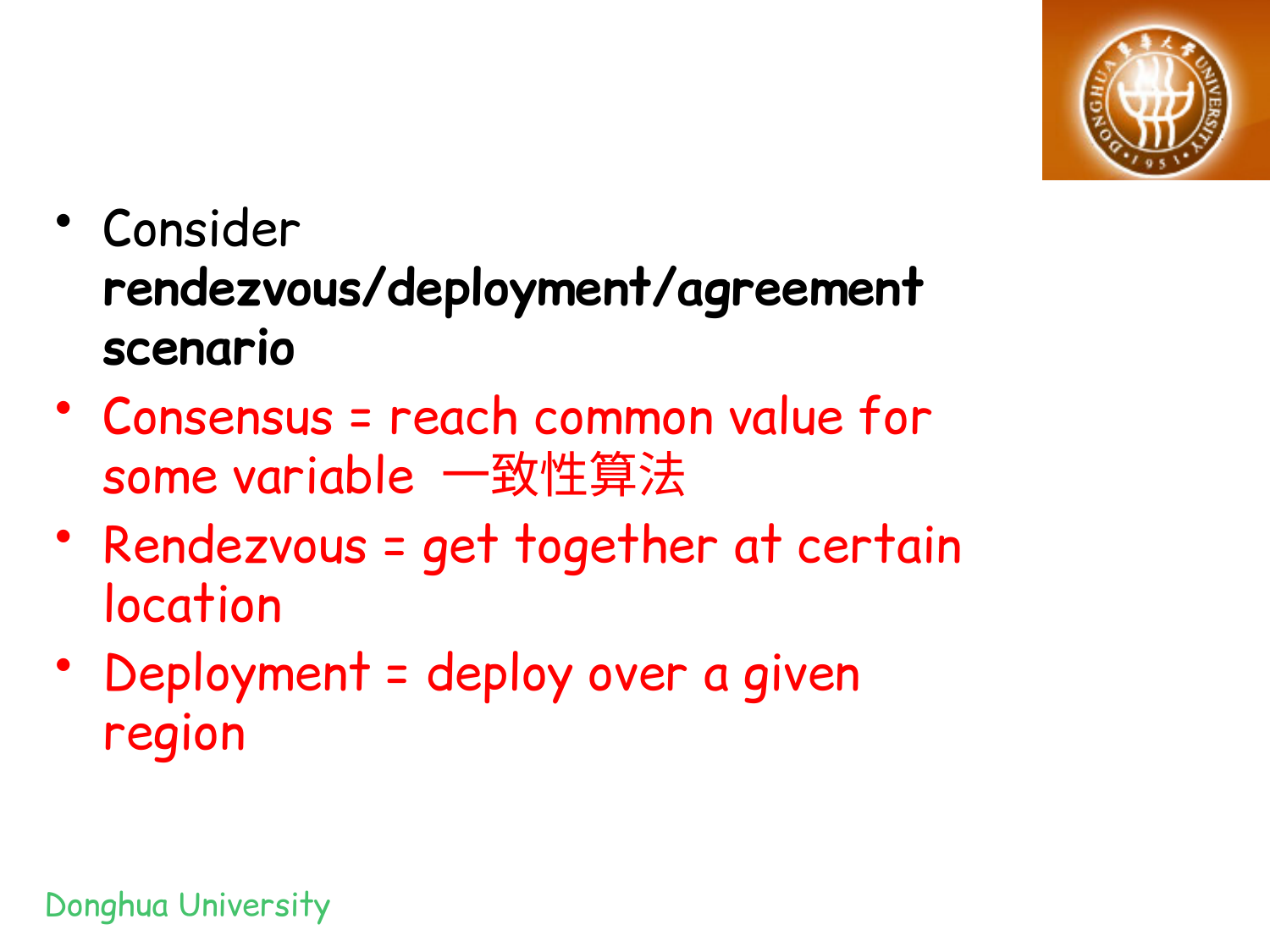

#
Consider rendezvous/deployment/agreement scenario
Consensus = reach common value for some variable 一致性算法
Rendezvous = get together at certain location
Deployment = deploy over a given region